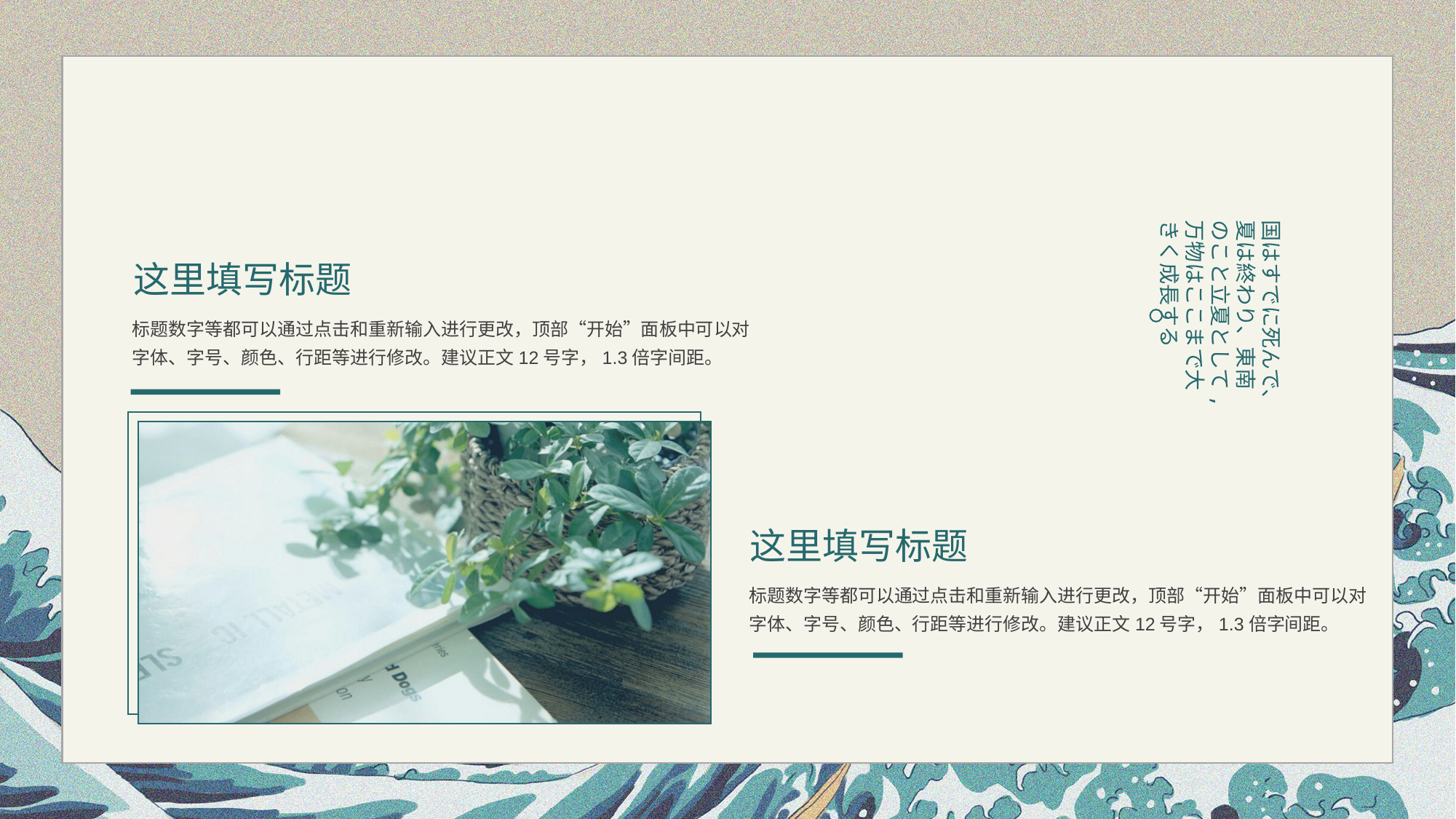

国はすでに死んで、夏は終わり、東南のこと立夏として,万物はここまで大きく成長する

这里填写标题
标题数字等都可以通过点击和重新输入进行更改，顶部“开始”面板中可以对字体、字号、颜色、行距等进行修改。建议正文12号字，1.3倍字间距。

这里填写标题
标题数字等都可以通过点击和重新输入进行更改，顶部“开始”面板中可以对字体、字号、颜色、行距等进行修改。建议正文12号字，1.3倍字间距。